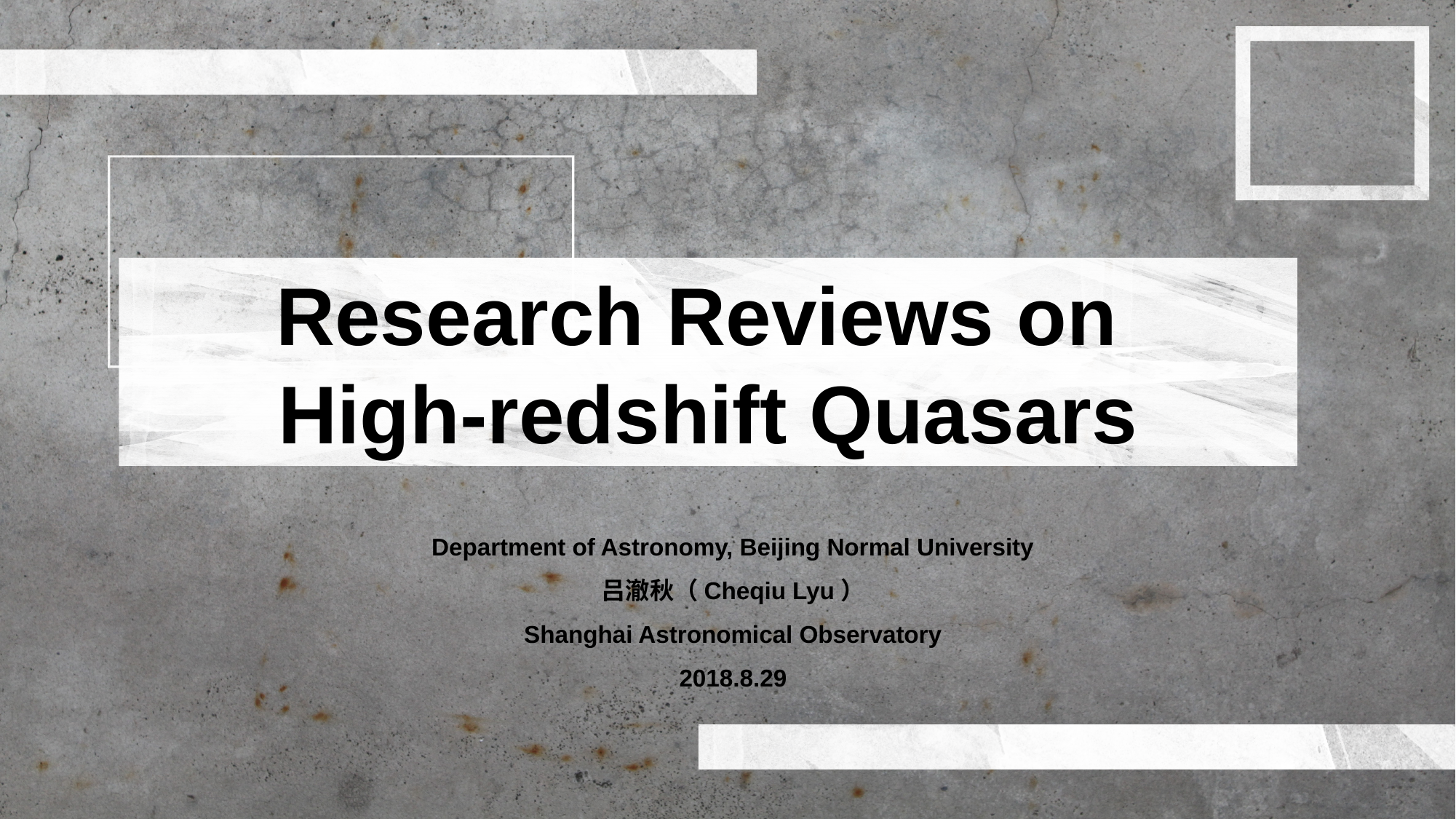

Research Reviews on
High-redshift Quasars

Department of Astronomy, Beijing Normal University
吕澈秋（Cheqiu Lyu）
Shanghai Astronomical Observatory
2018.8.29